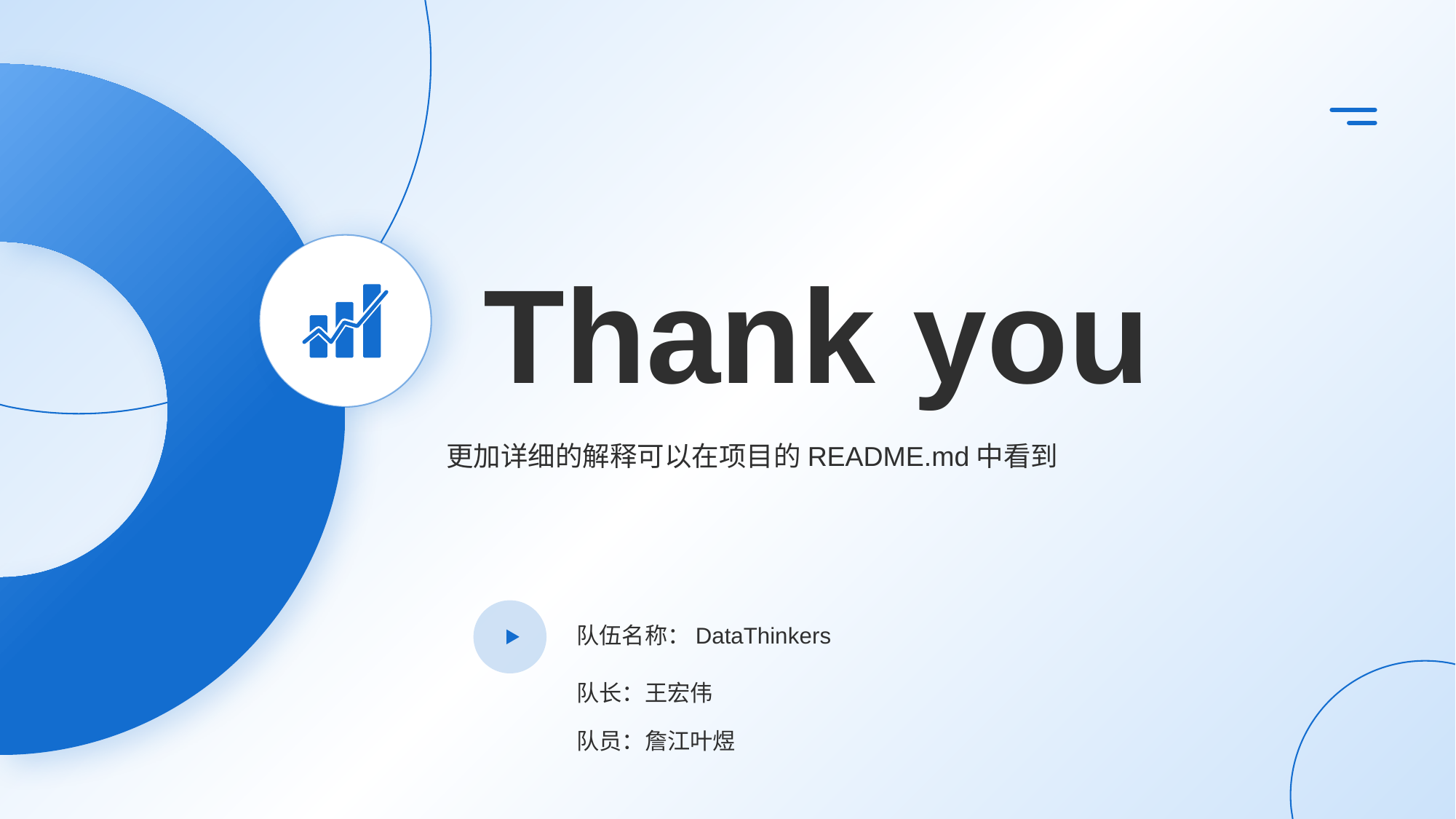

# Thank you
更加详细的解释可以在项目的README.md中看到
队伍名称：DataThinkers
队长：王宏伟
队员：詹江叶煜